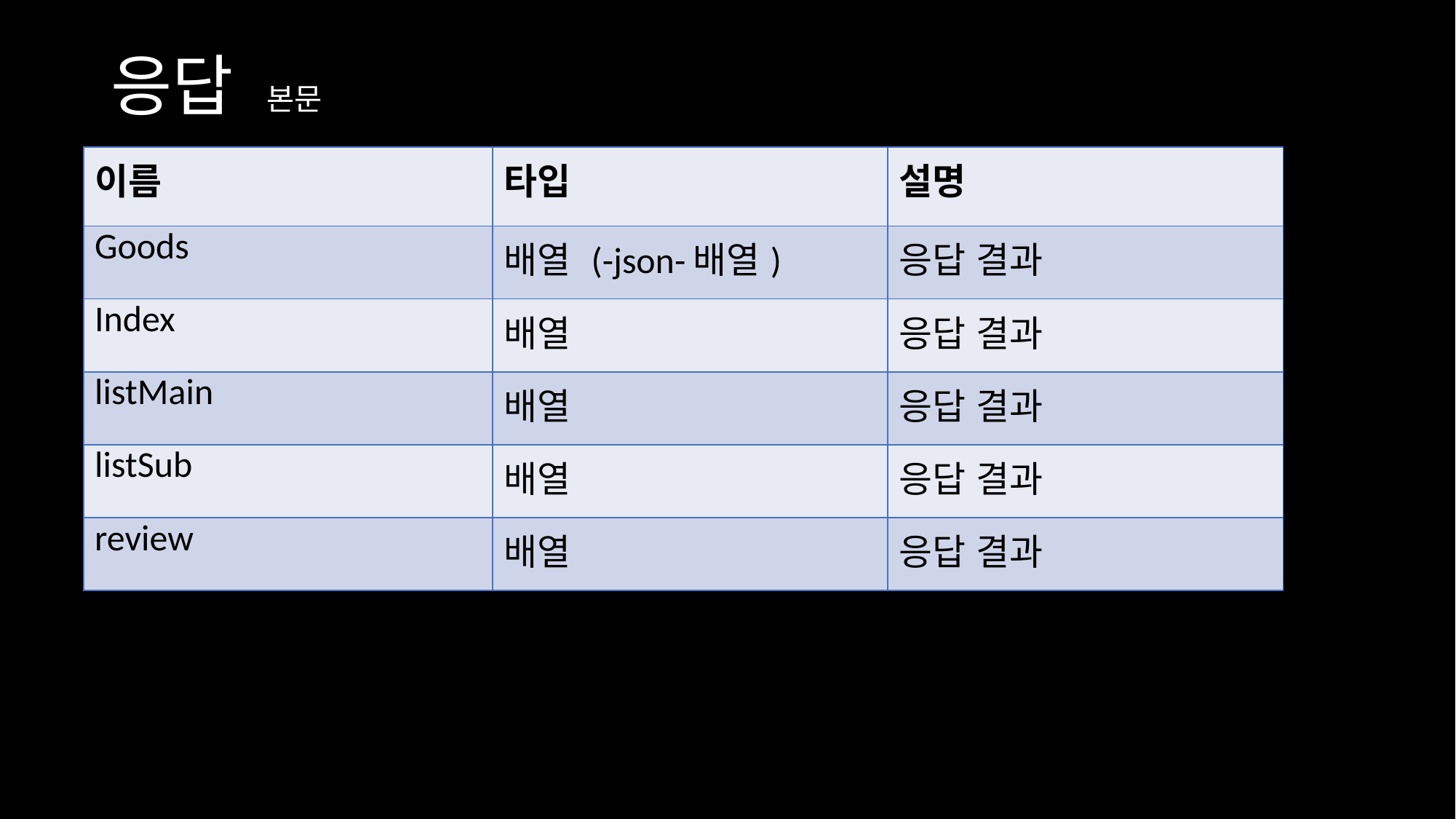

# 응답
본문
| 이름 | 타입 | 설명 |
| --- | --- | --- |
| Goods | 배열 (-json-배열) | 응답 결과 |
| Index | 배열 | 응답 결과 |
| listMain | 배열 | 응답 결과 |
| listSub | 배열 | 응답 결과 |
| review | 배열 | 응답 결과 |
,…